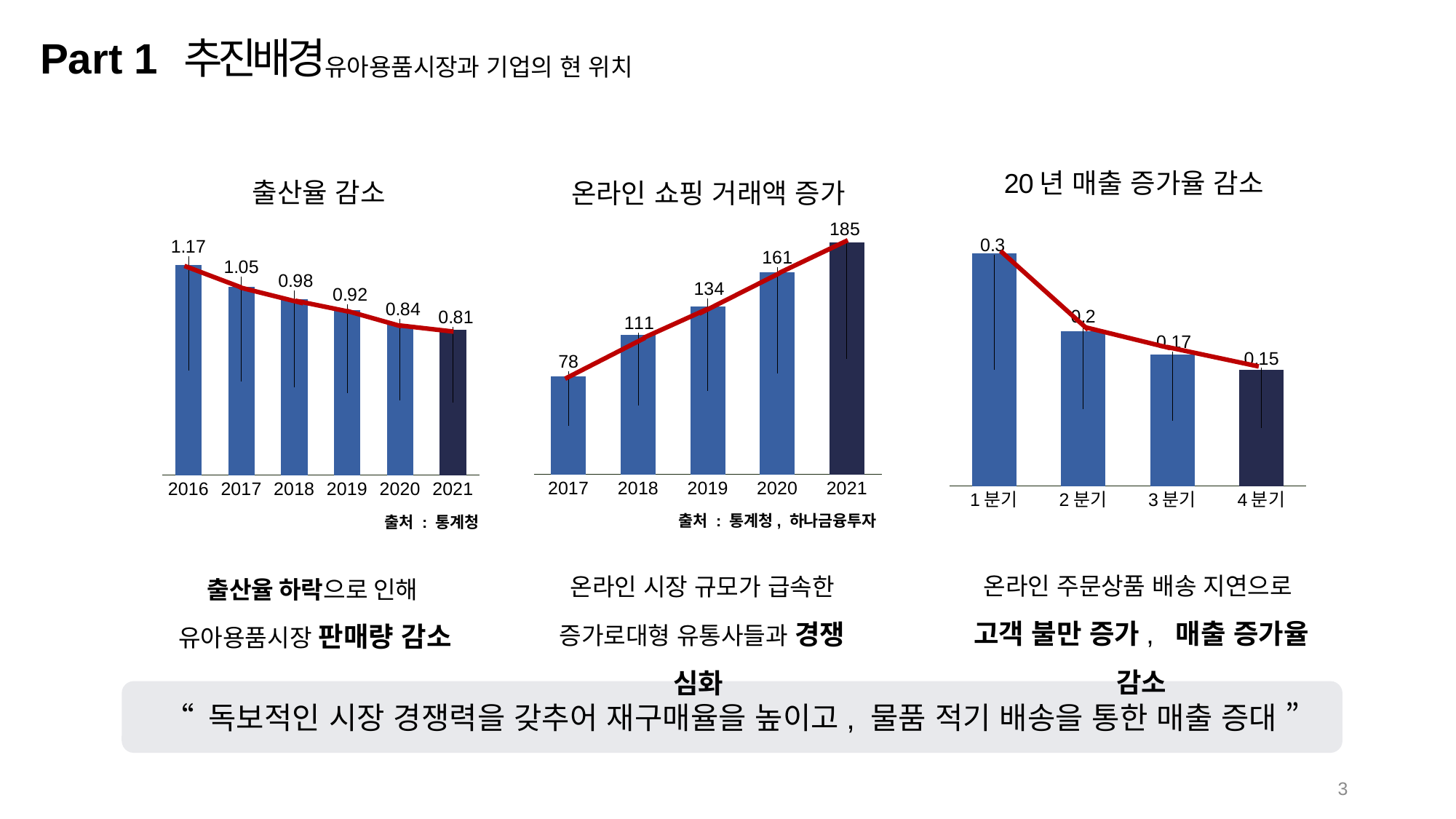

Part 1
추진배경
유아용품시장과 기업의 현 위치

### Chart: 출산율 감소

| Category | 출산율 |
|---|---|
| 2016 | 1.17 |
| 2017 | 1.05 |
| 2018 | 0.98 |
| 2019 | 0.92 |
| 2020 | 0.84 |
| 2021 | 0.81 |

### Chart: 20년 매출 증가율 감소

| Category | 20년 매출 증가율 |
|---|---|
| 1분기 | 0.3 |
| 2분기 | 0.2 |
| 3분기 | 0.17 |
| 4분기 | 0.15 |

### Chart: 온라인 쇼핑 거래액 증가

| Category | 거래액(조) |
|---|---|
| 2017 | 78.0 |
| 2018 | 111.0 |
| 2019 | 134.0 |
| 2020 | 161.0 |
| 2021 | 185.0 |
출처 : 통계청, 하나금융투자
출처 : 통계청
온라인 주문상품 배송 지연으로
고객 불만 증가,  매출 증가율 감소
온라인 시장 규모가 급속한 증가로대형 유통사들과 경쟁 심화
출산율 하락으로 인해
유아용품시장 판매량 감소
“ 독보적인 시장 경쟁력을 갖추어 재구매율을 높이고, 물품 적기 배송을 통한 매출 증대 ”
3